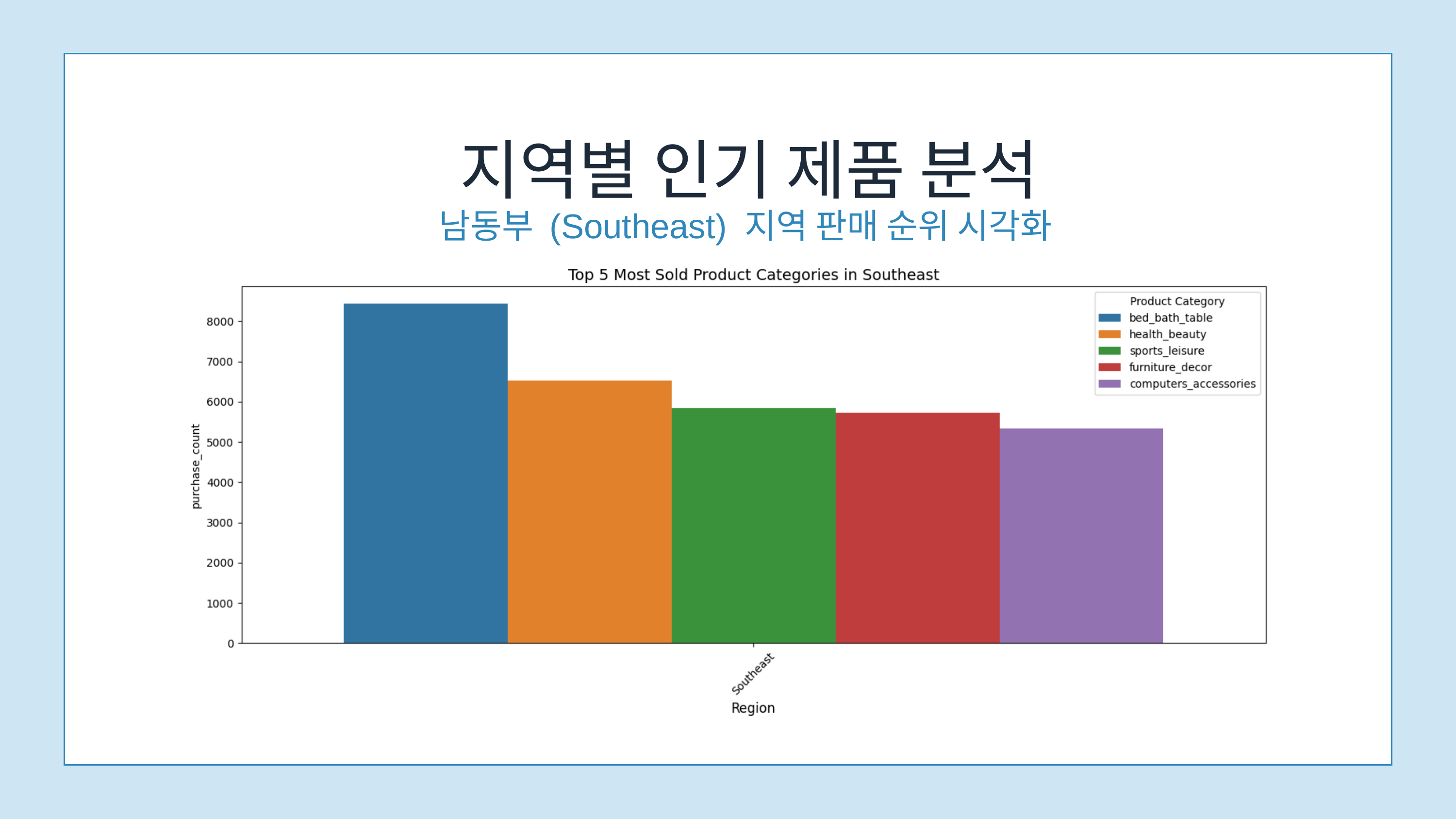

지역별 인기 제품 분석
남동부 (Southeast) 지역 판매 순위 시각화